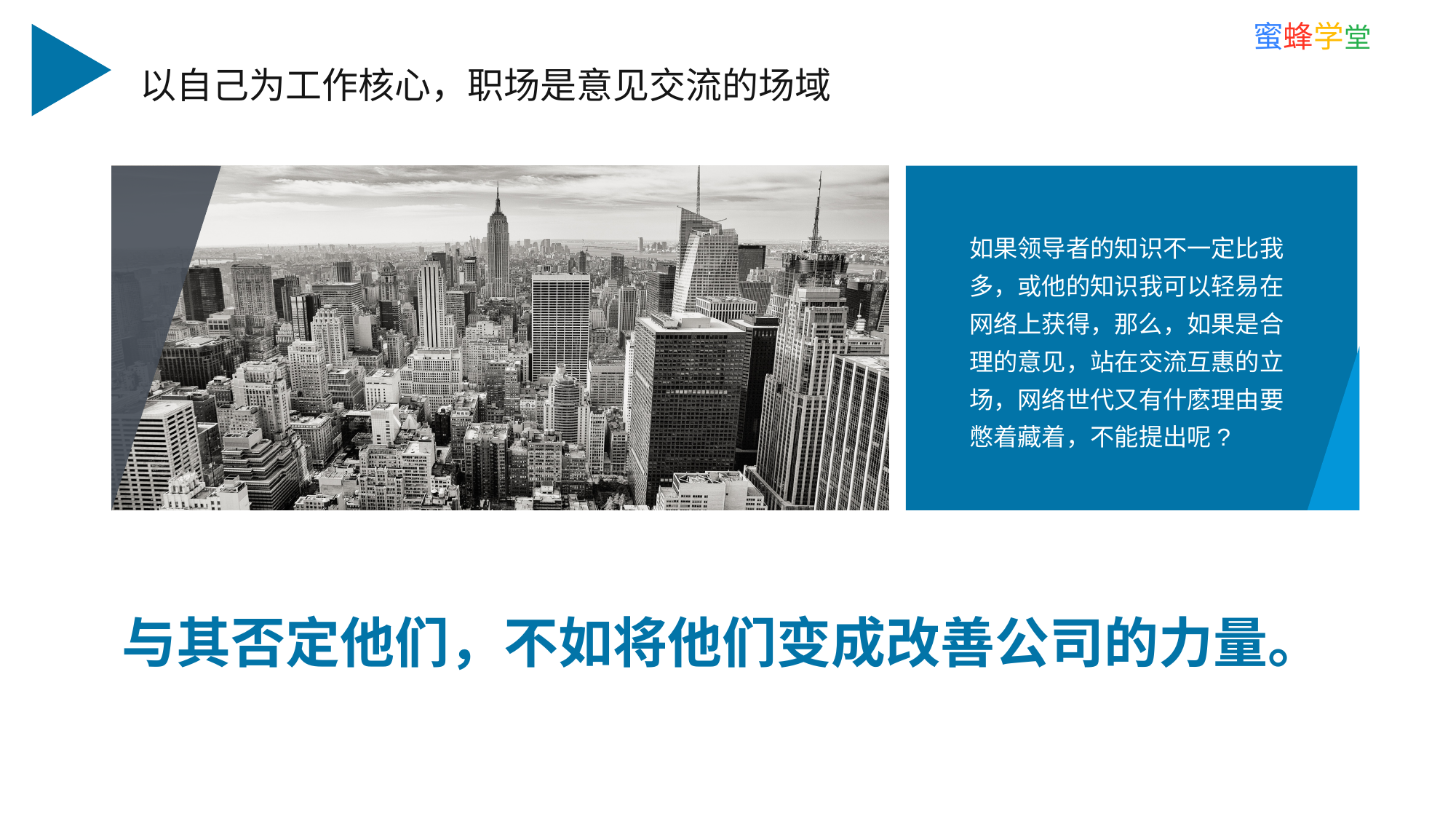

以自己为工作核心，职场是意见交流的场域

如果领导者的知识不一定比我多，或他的知识我可以轻易在网络上获得，那么，如果是合理的意见，站在交流互惠的立场，网络世代又有什麽理由要憋着藏着，不能提出呢?

与其否定他们，不如将他们变成改善公司的力量。